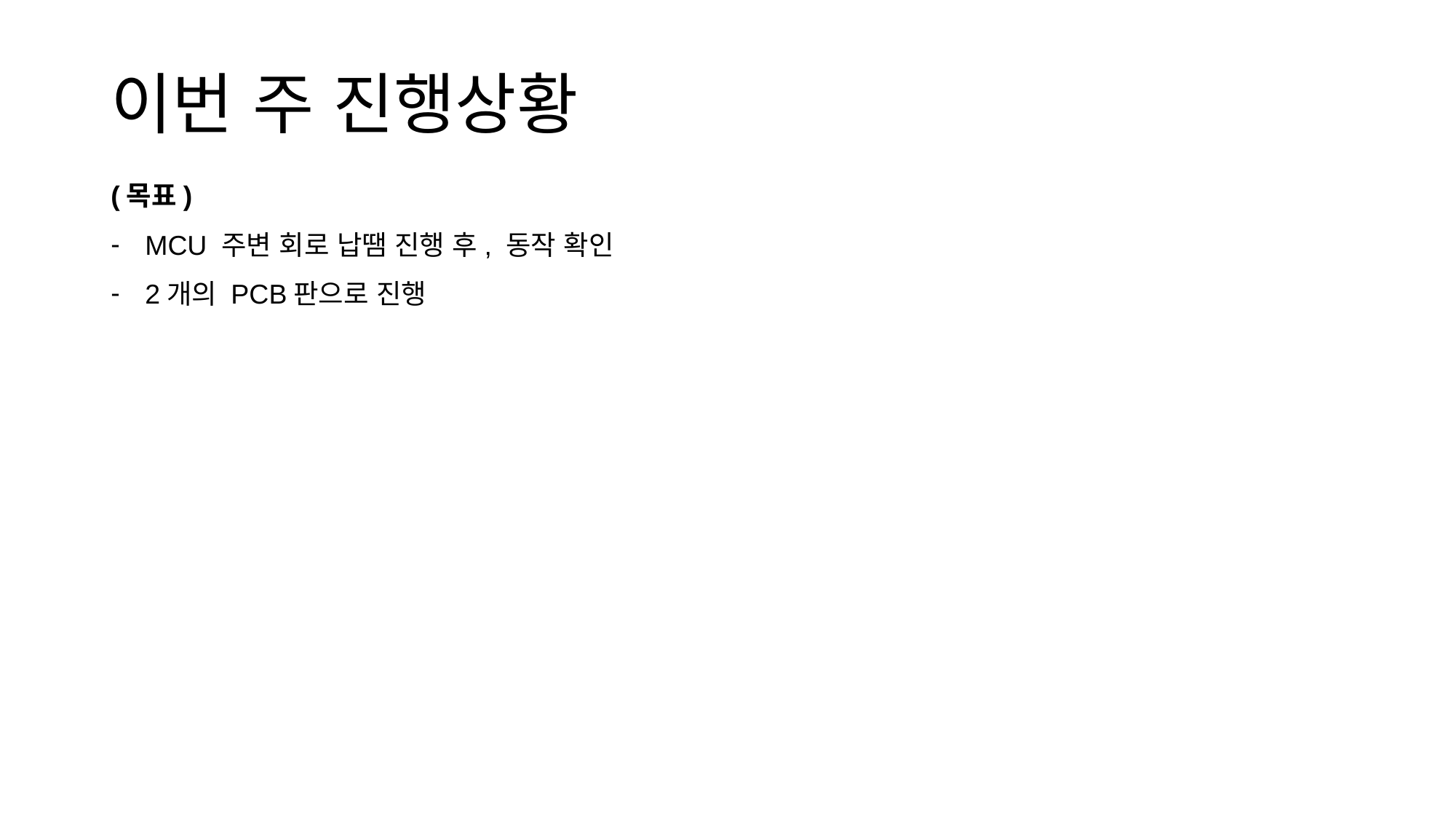

# 이번 주 진행상황
(목표)
MCU 주변 회로 납땜 진행 후, 동작 확인
2개의 PCB판으로 진행